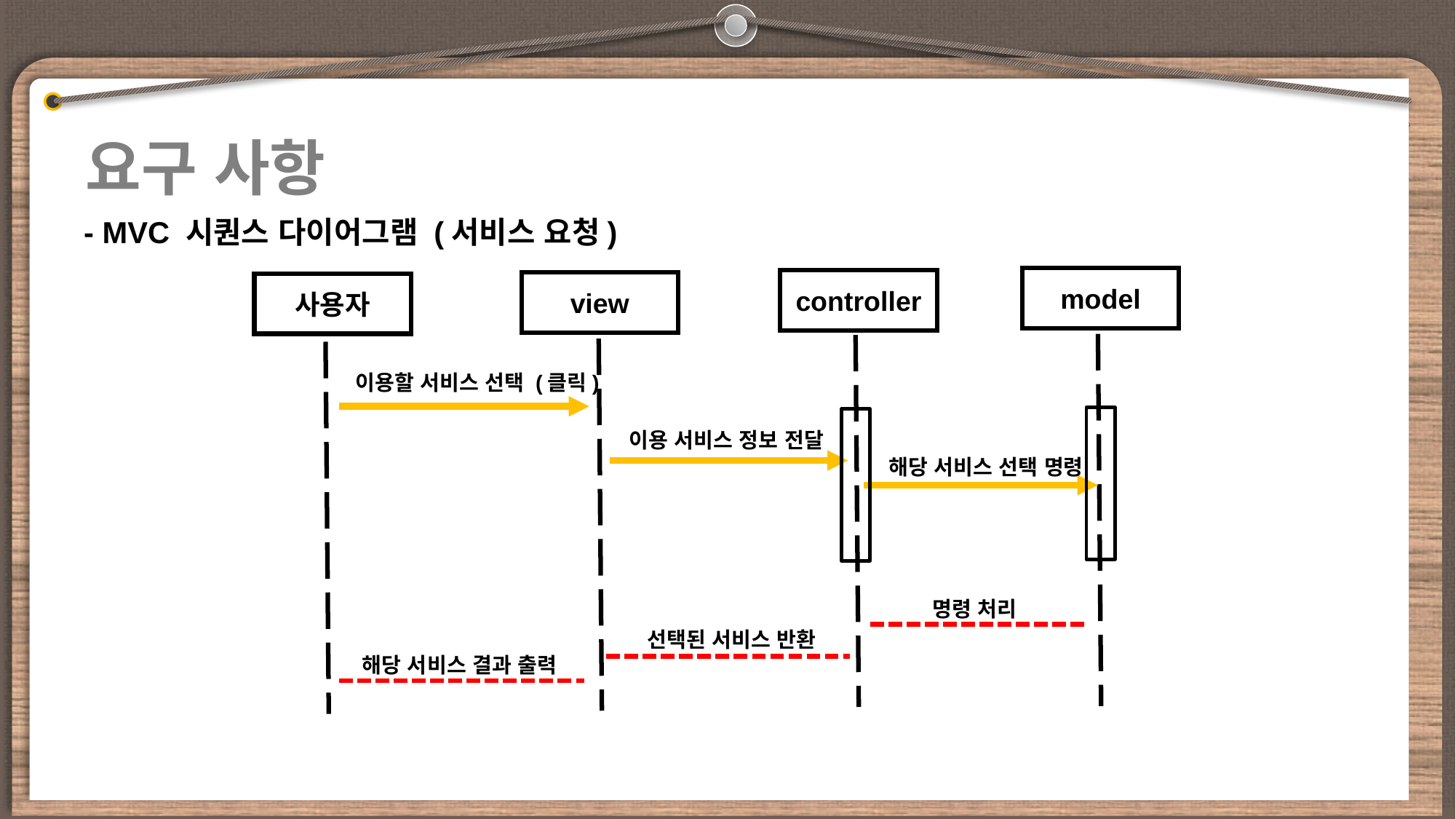

요구 사항
- MVC 시퀀스 다이어그램 (서비스 요청)
model
controller
view
사용자
이용할 서비스 선택 (클릭)

이용 서비스 정보 전달

해당 서비스 선택 명령
명령 처리
선택된 서비스 반환
해당 서비스 결과 출력